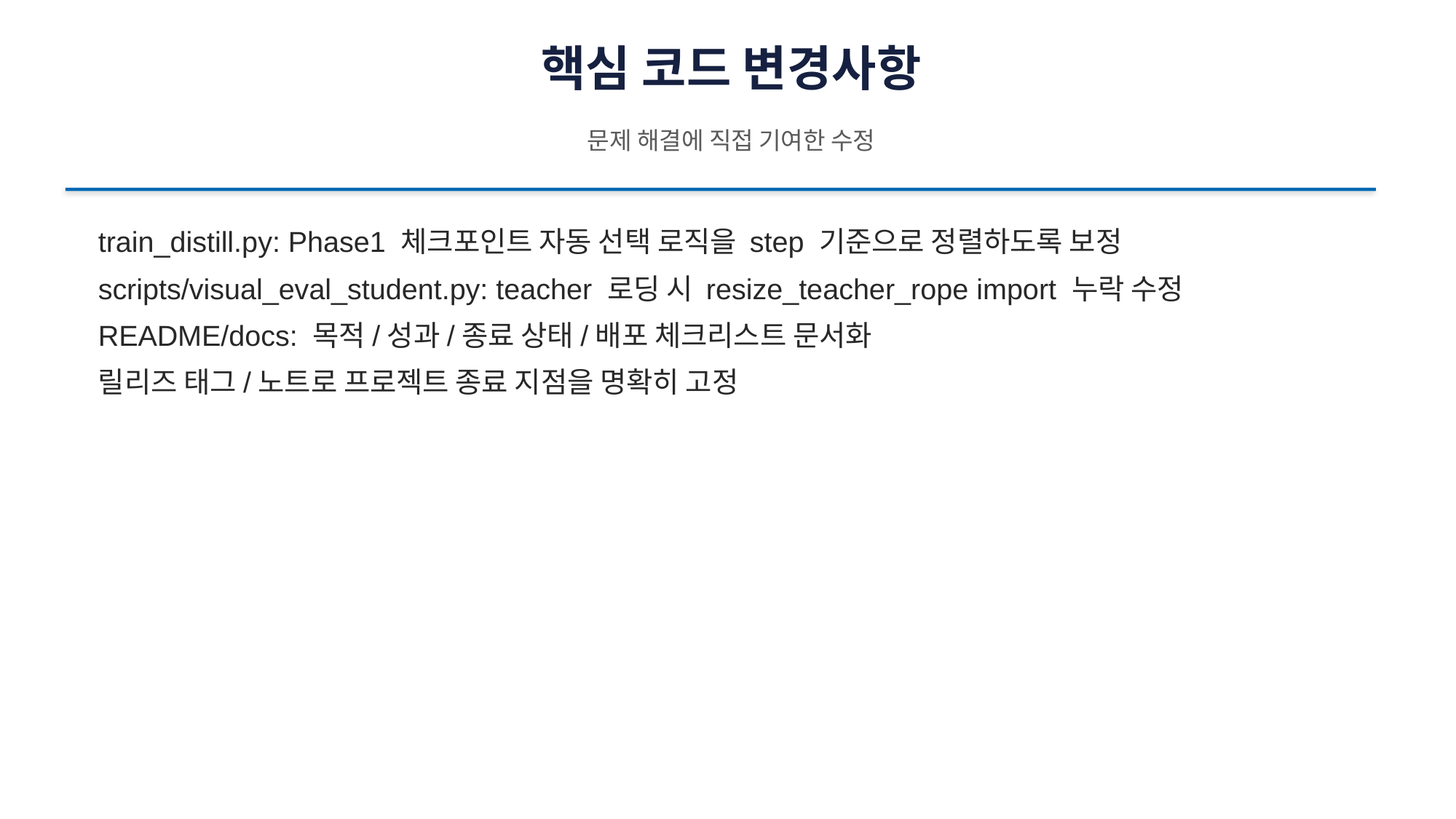

핵심 코드 변경사항
문제 해결에 직접 기여한 수정

train_distill.py: Phase1 체크포인트 자동 선택 로직을 step 기준으로 정렬하도록 보정
scripts/visual_eval_student.py: teacher 로딩 시 resize_teacher_rope import 누락 수정
README/docs: 목적/성과/종료 상태/배포 체크리스트 문서화
릴리즈 태그/노트로 프로젝트 종료 지점을 명확히 고정